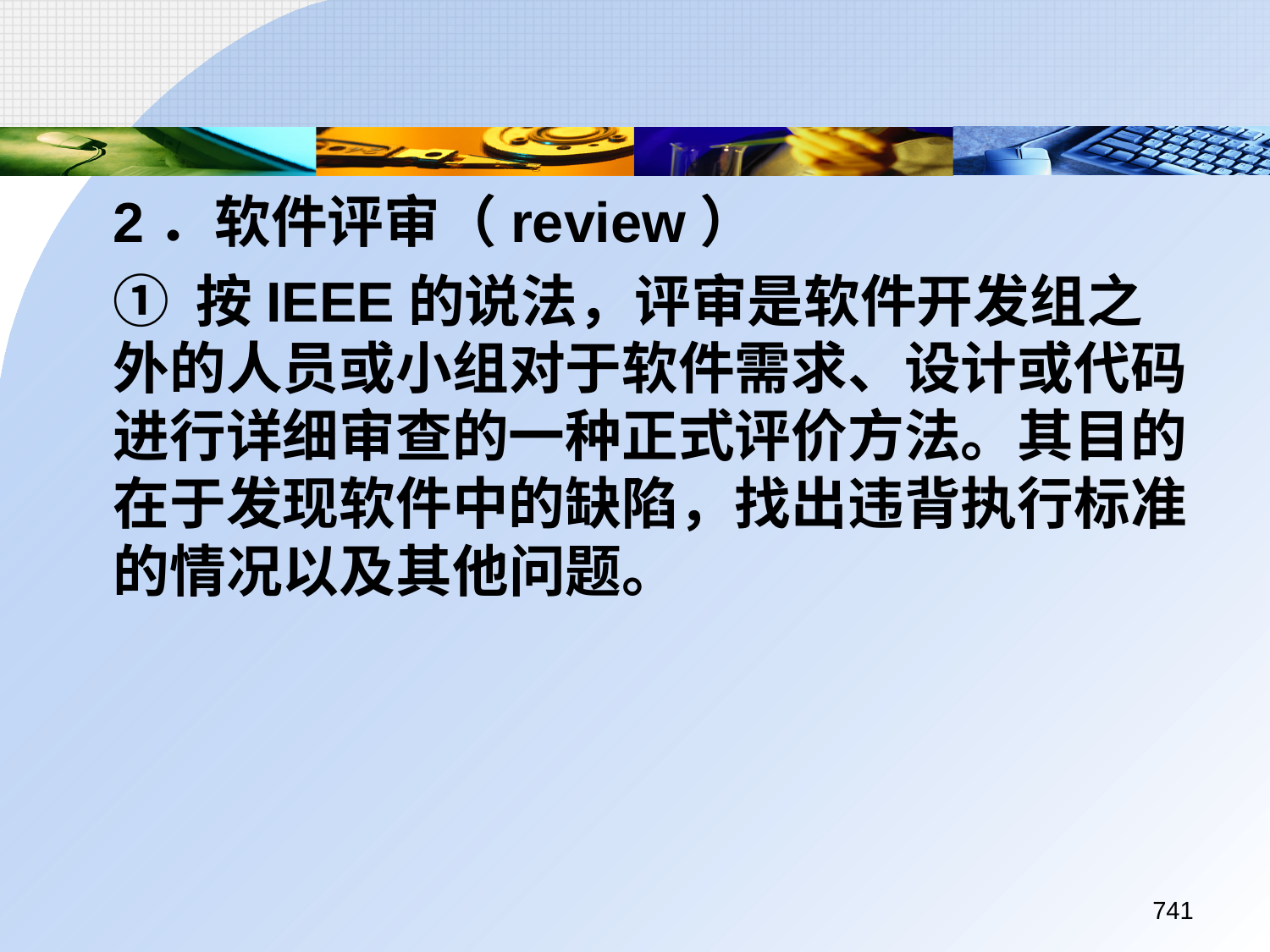

2．软件评审（review）
	① 按IEEE的说法，评审是软件开发组之外的人员或小组对于软件需求、设计或代码进行详细审查的一种正式评价方法。其目的在于发现软件中的缺陷，找出违背执行标准的情况以及其他问题。
741